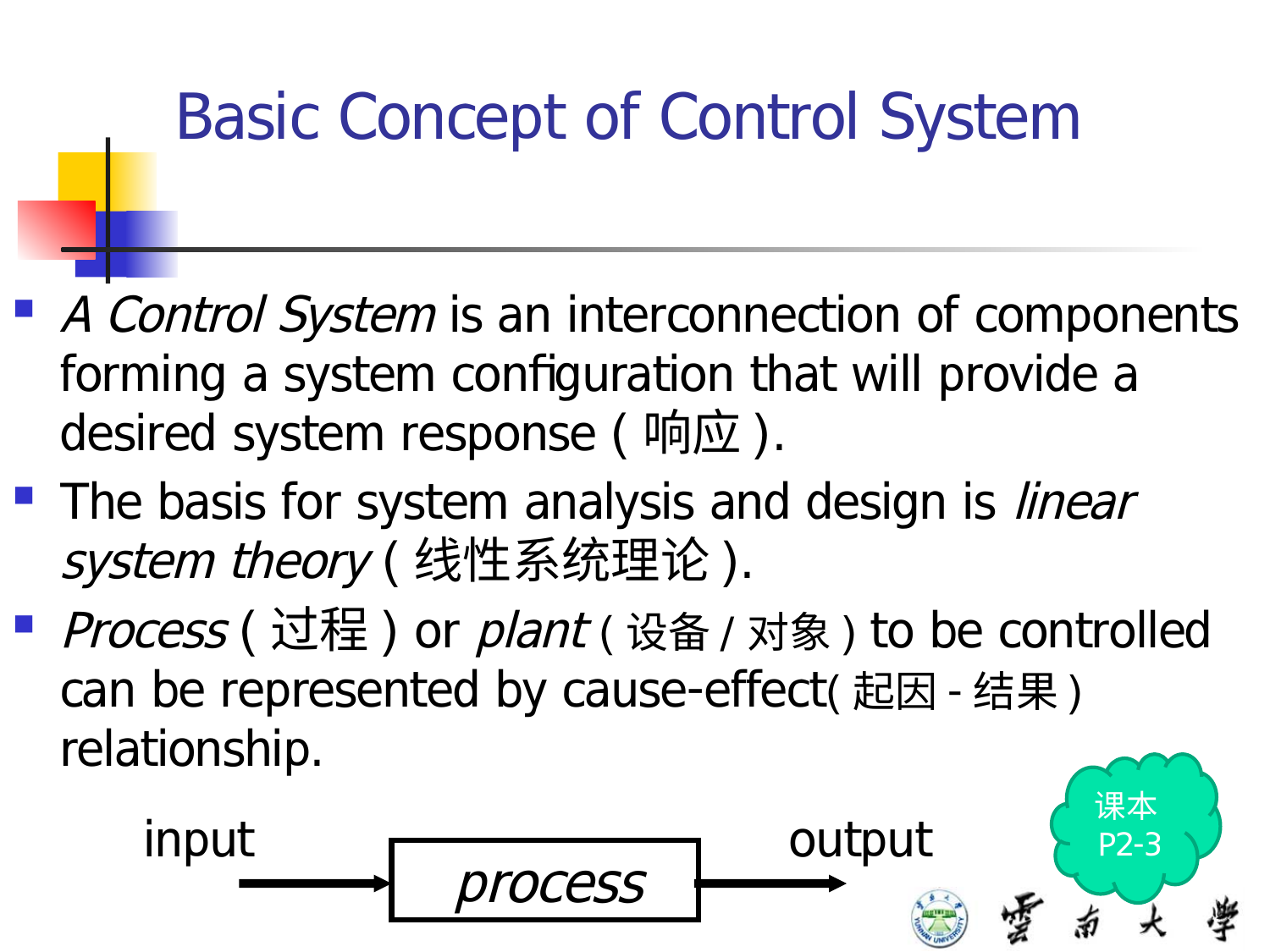

# Basic Concept of Control System
A Control System is an interconnection of components forming a system configuration that will provide a desired system response (响应).
The basis for system analysis and design is linear system theory (线性系统理论).
Process (过程) or plant (设备/对象) to be controlled can be represented by cause-effect(起因-结果) relationship.
课本P2-3
 input
 output
     process